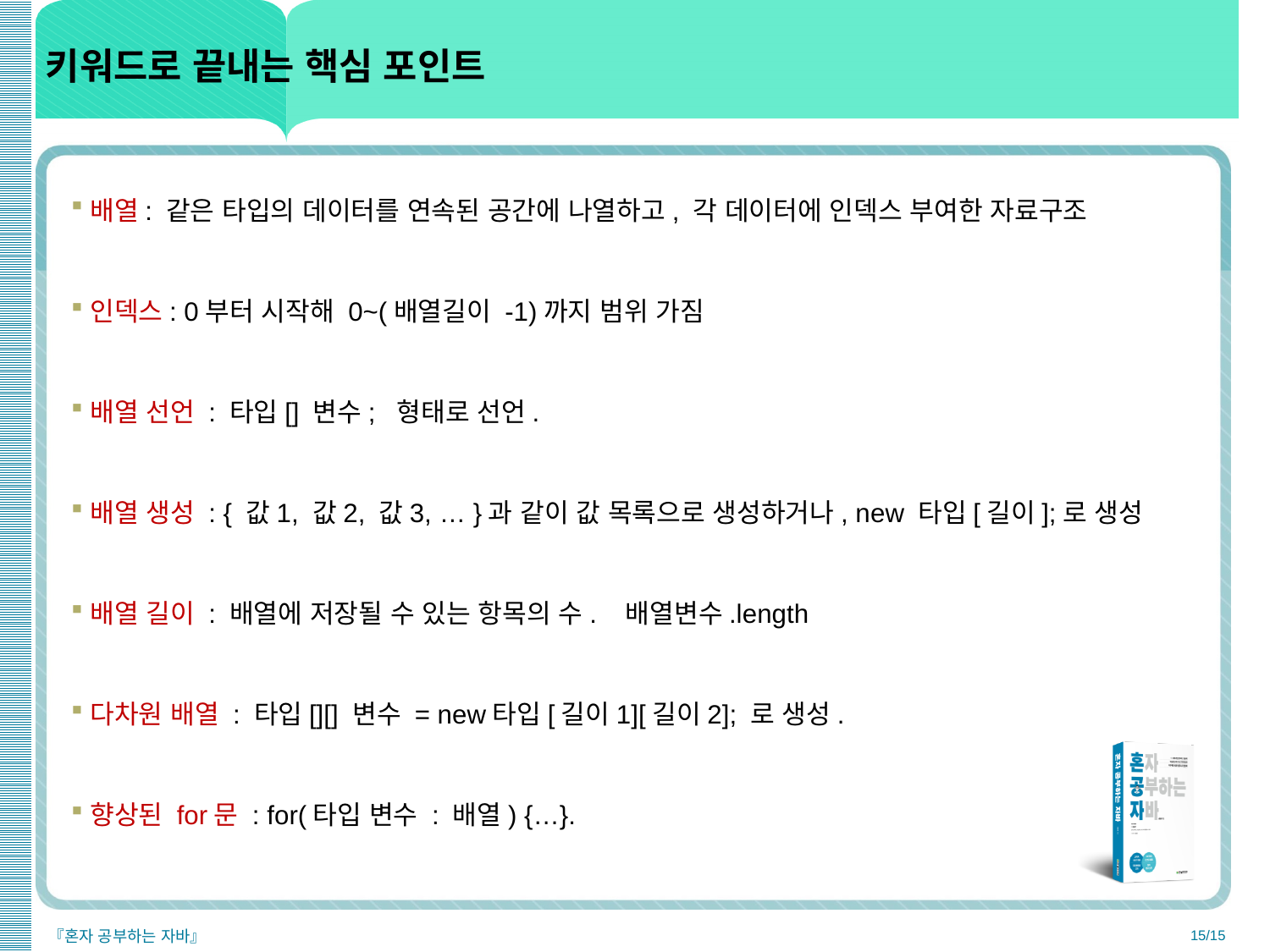

# 키워드로 끝내는 핵심 포인트

배열: 같은 타입의 데이터를 연속된 공간에 나열하고, 각 데이터에 인덱스 부여한 자료구조

인덱스: 0부터 시작해 0~(배열길이 -1)까지 범위 가짐

배열 선언 : 타입[] 변수;  형태로 선언.

배열 생성 : { 값1, 값2, 값3, … }과 같이 값 목록으로 생성하거나, new 타입[길이];로 생성

배열 길이 : 배열에 저장될 수 있는 항목의 수.   배열변수.length

다차원 배열 : 타입[][] 변수 = new타입[길이1][길이2]; 로 생성.

향상된 for문 : for(타입 변수 : 배열) {…}.